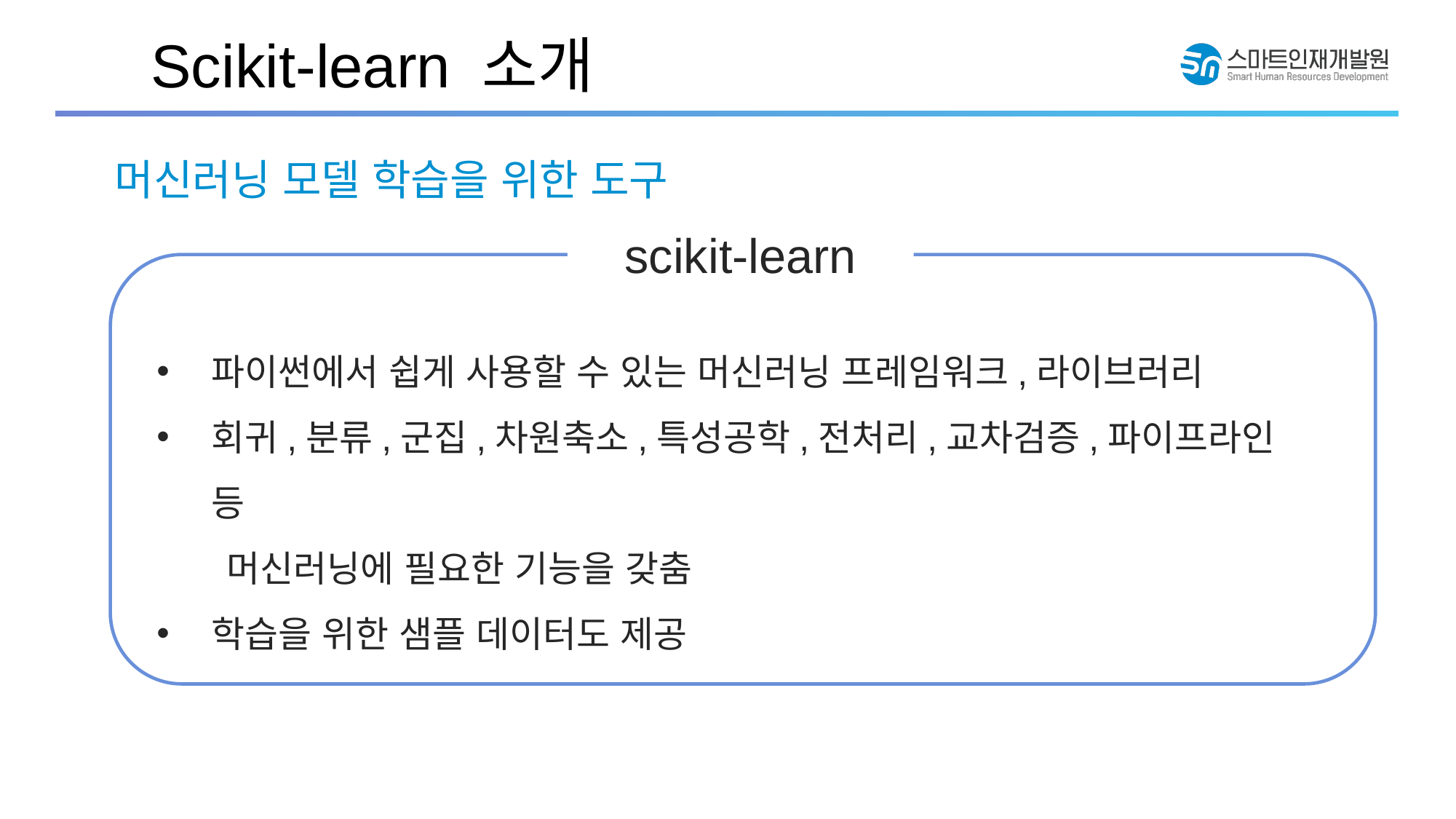

Scikit-learn 소개
머신러닝 모델 학습을 위한 도구
scikit-learn

파이썬에서 쉽게 사용할 수 있는 머신러닝 프레임워크,라이브러리
회귀,분류,군집,차원축소,특성공학,전처리,교차검증,파이프라인 등
      머신러닝에 필요한 기능을 갖춤
학습을 위한 샘플 데이터도 제공